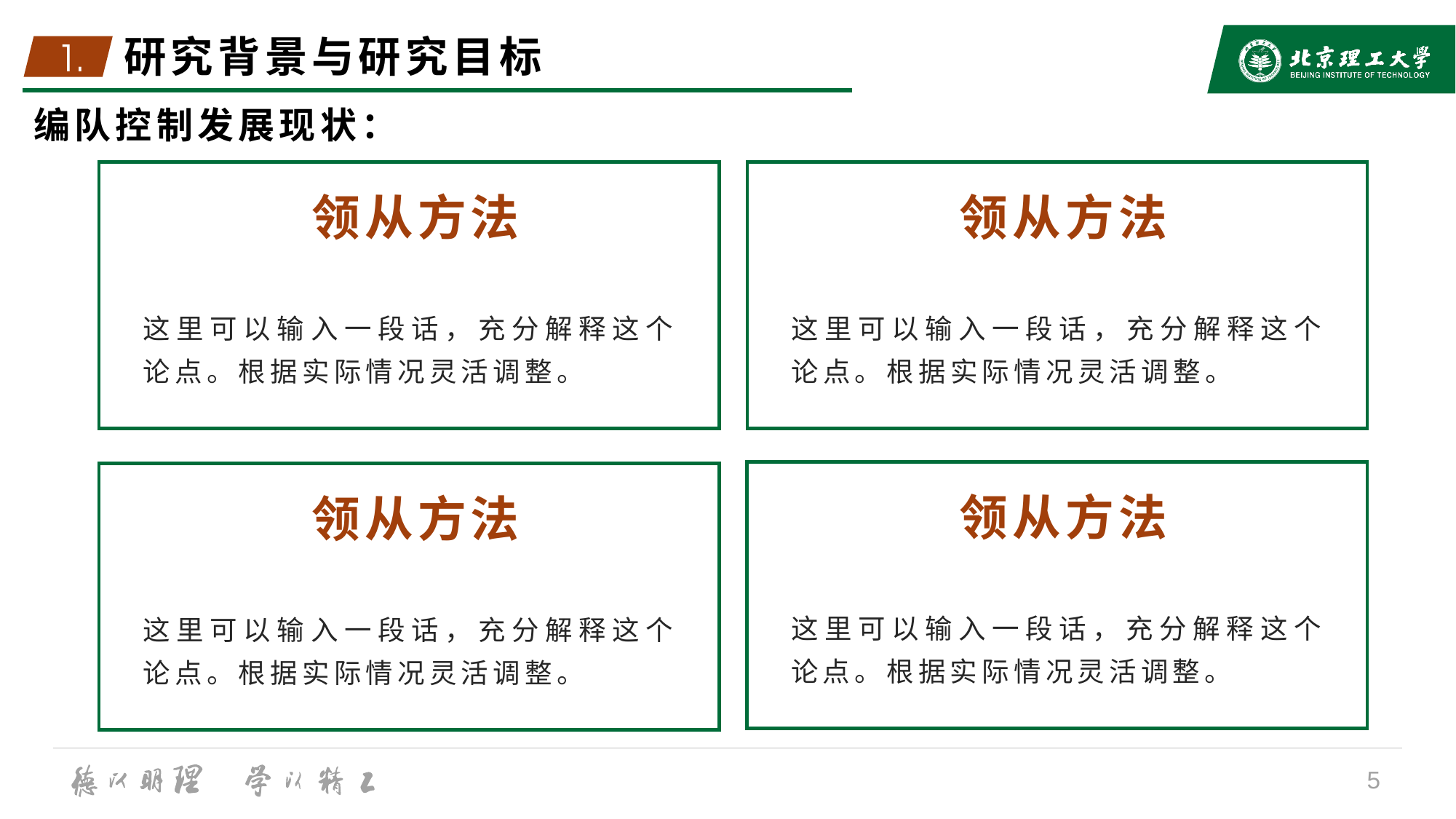

1.
# 研究背景与研究目标
编队控制发展现状：

领从方法
领从方法
这里可以输入一段话，充分解释这个论点。根据实际情况灵活调整。
这里可以输入一段话，充分解释这个论点。根据实际情况灵活调整。

领从方法
领从方法
这里可以输入一段话，充分解释这个论点。根据实际情况灵活调整。
这里可以输入一段话，充分解释这个论点。根据实际情况灵活调整。